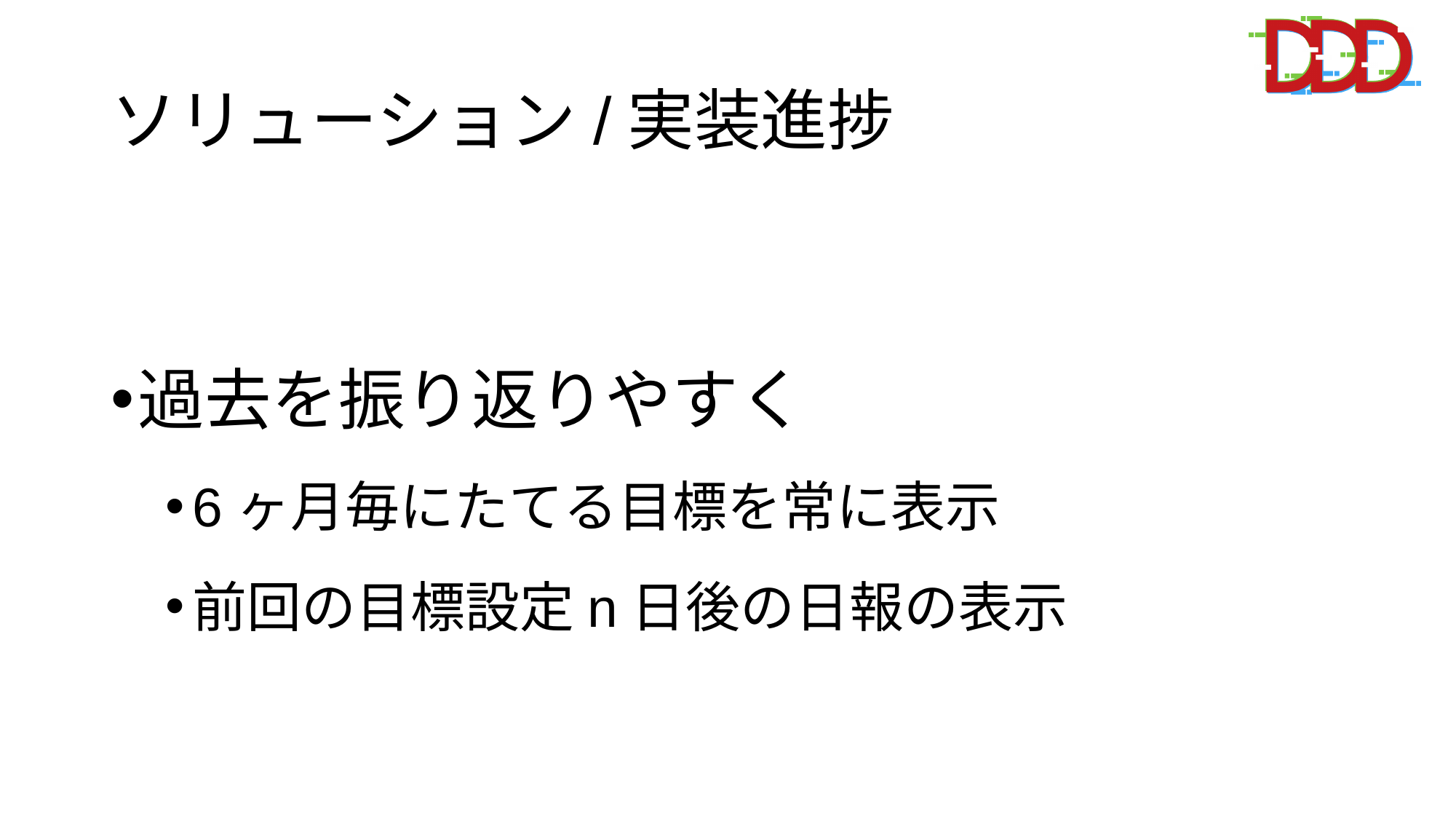

# ソリューション/実装進捗
過去を振り返りやすく
6ヶ月毎にたてる目標を常に表示
前回の目標設定n日後の日報の表示